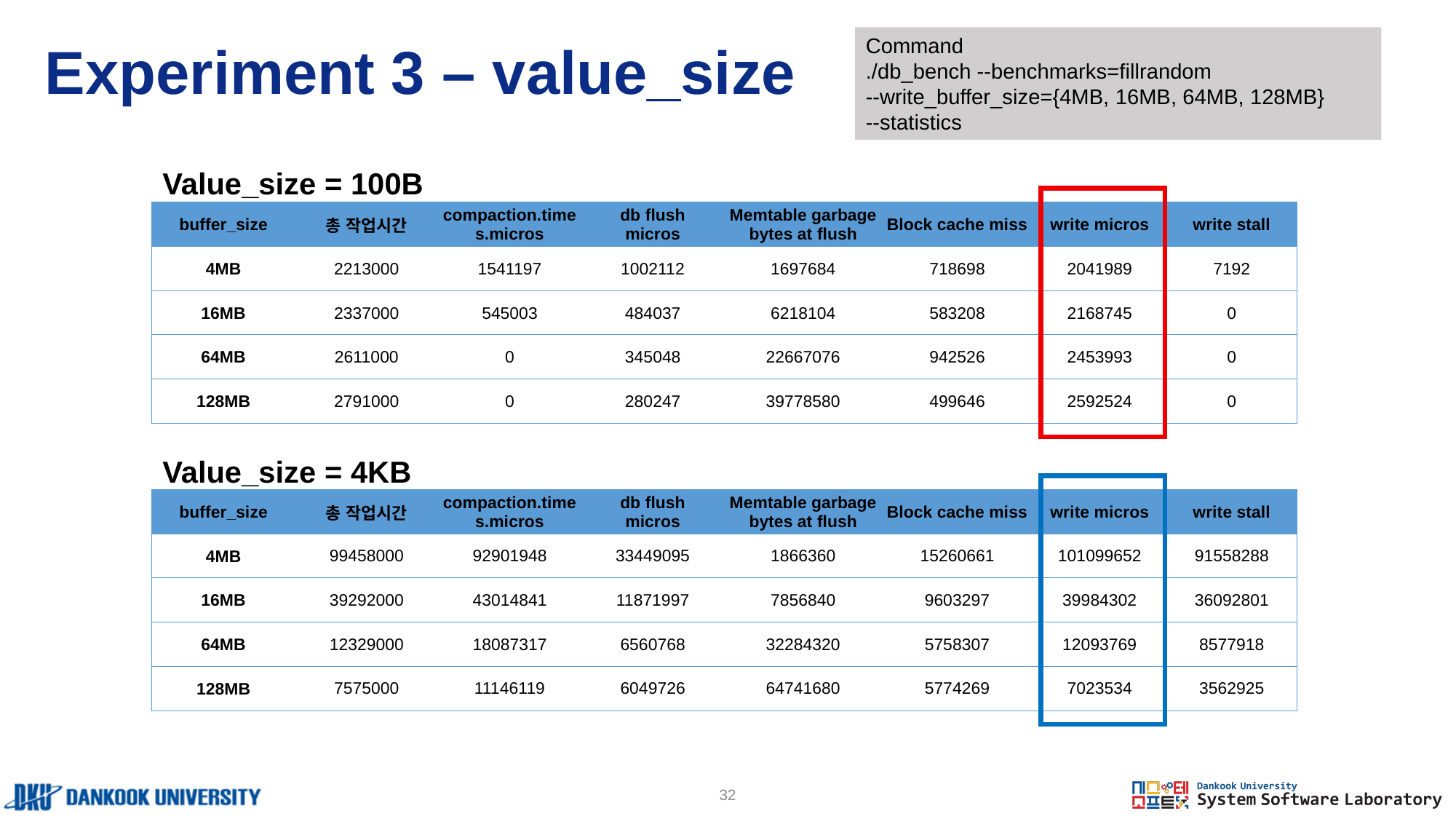

# Experiment 3 – value_size
Command
./db_bench --benchmarks=fillrandom
--write_buffer_size={4MB, 16MB, 64MB, 128MB}
--statistics
Value_size = 100B

| buffer\_size | 총 작업시간 | compaction.times.micros | db flush micros | Memtable garbage bytes at flush | Block cache miss | write micros | write stall |
| --- | --- | --- | --- | --- | --- | --- | --- |
| 4MB | 2213000 | 1541197 | 1002112 | 1697684 | 718698 | 2041989 | 7192 |
| 16MB | 2337000 | 545003 | 484037 | 6218104 | 583208 | 2168745 | 0 |
| 64MB | 2611000 | 0 | 345048 | 22667076 | 942526 | 2453993 | 0 |
| 128MB | 2791000 | 0 | 280247 | 39778580 | 499646 | 2592524 | 0 |
Value_size = 4KB

| buffer\_size | 총 작업시간 | compaction.times.micros | db flush micros | Memtable garbage bytes at flush | Block cache miss | write micros | write stall |
| --- | --- | --- | --- | --- | --- | --- | --- |
| 4MB | 99458000 | 92901948 | 33449095 | 1866360 | 15260661 | 101099652 | 91558288 |
| 16MB | 39292000 | 43014841 | 11871997 | 7856840 | 9603297 | 39984302 | 36092801 |
| 64MB | 12329000 | 18087317 | 6560768 | 32284320 | 5758307 | 12093769 | 8577918 |
| 128MB | 7575000 | 11146119 | 6049726 | 64741680 | 5774269 | 7023534 | 3562925 |
32